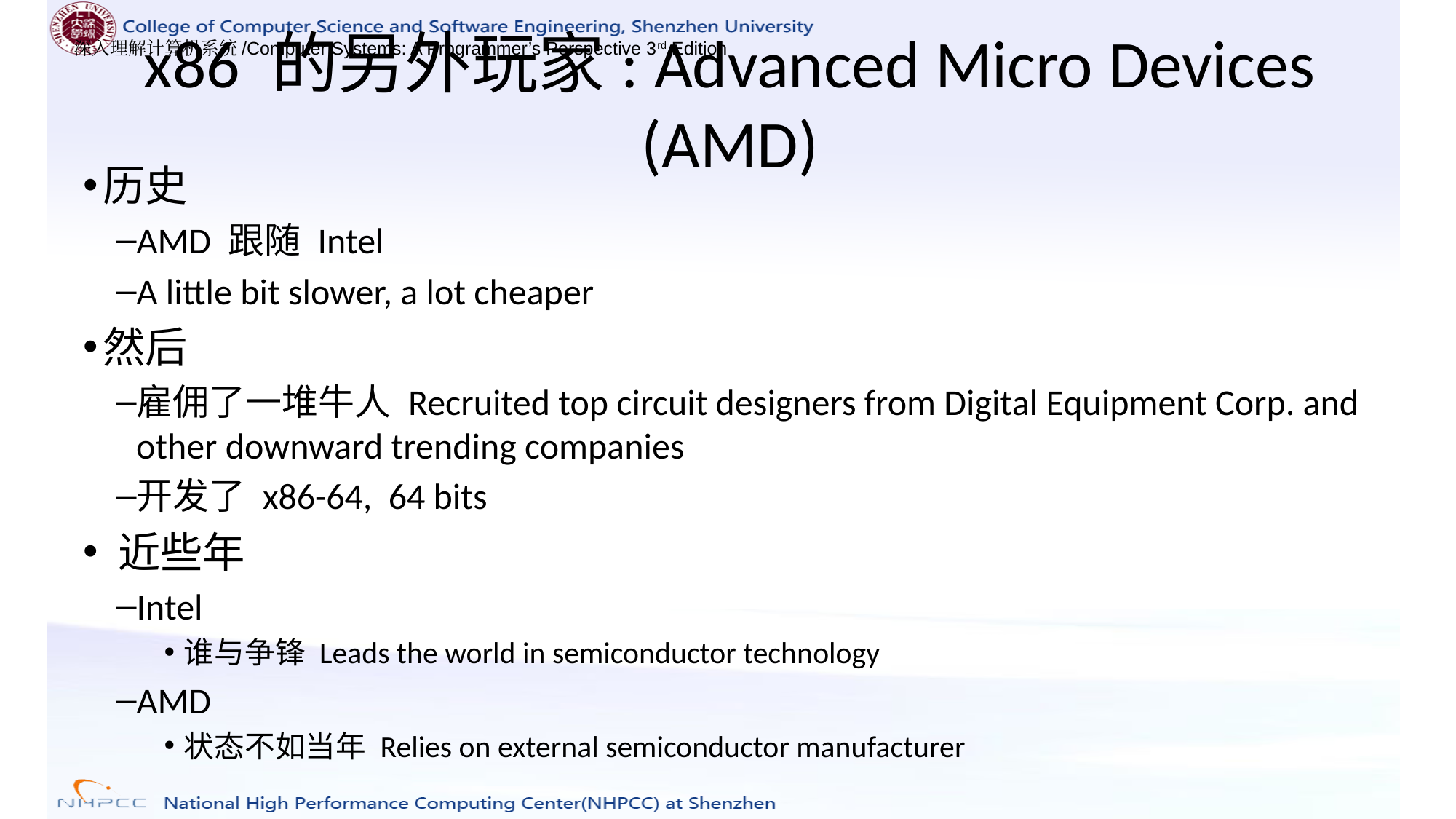

# x86 的另外玩家: Advanced Micro Devices (AMD)
历史
AMD 跟随 Intel
A little bit slower, a lot cheaper
然后
雇佣了一堆牛人 Recruited top circuit designers from Digital Equipment Corp. and other downward trending companies
开发了 x86-64,  64 bits
 近些年
Intel
谁与争锋 Leads the world in semiconductor technology
AMD
状态不如当年 Relies on external semiconductor manufacturer